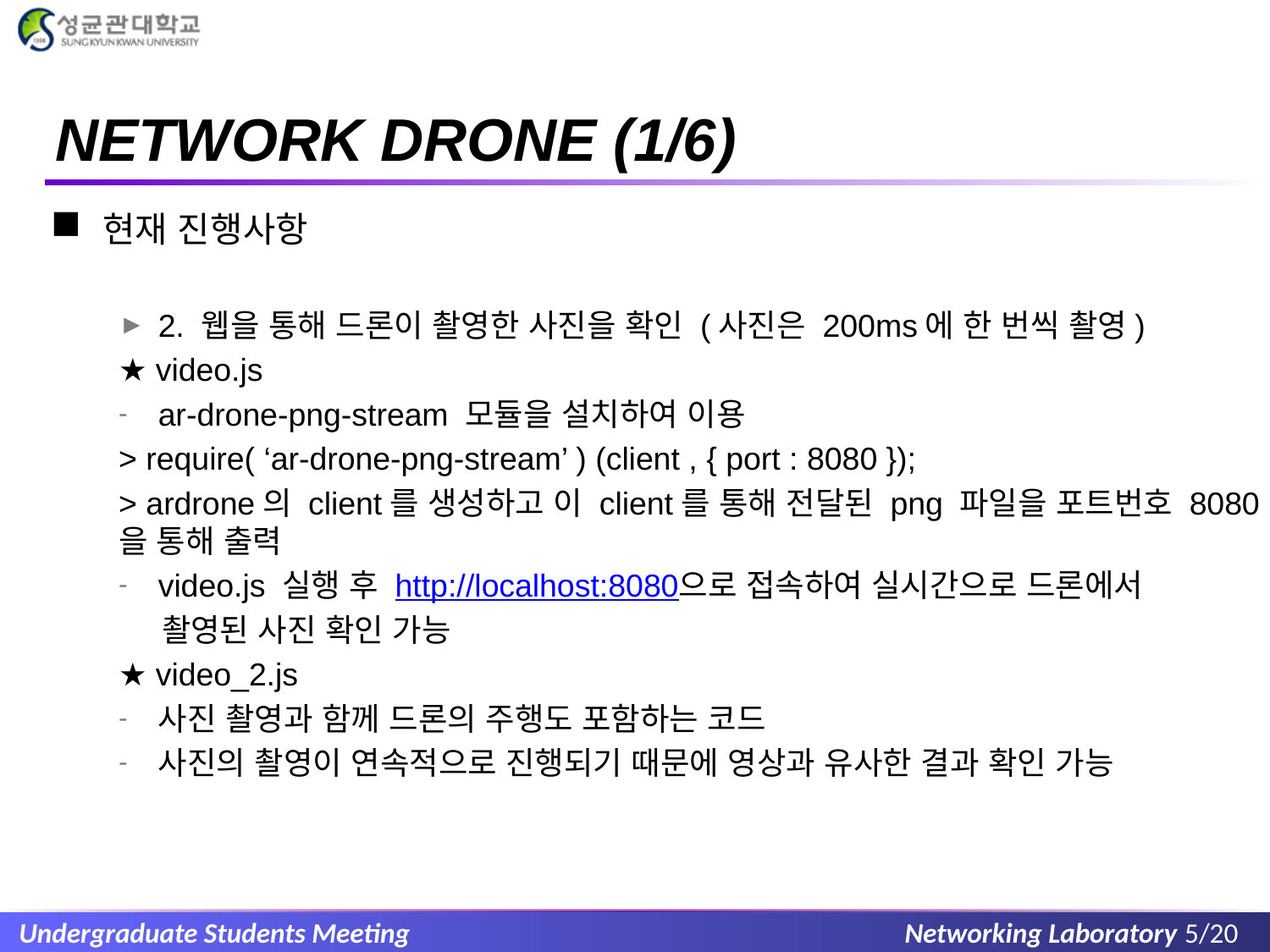

# NETWORK DRONE (1/6)
현재 진행사항

2. 웹을 통해 드론이 촬영한 사진을 확인 (사진은 200ms에 한 번씩 촬영)
★ video.js
ar-drone-png-stream 모듈을 설치하여 이용
> require( ‘ar-drone-png-stream’ ) (client , { port : 8080 });
> ardrone의 client를 생성하고 이 client를 통해 전달된 png 파일을 포트번호 8080을 통해 출력
video.js 실행 후 http://localhost:8080으로 접속하여 실시간으로 드론에서
    촬영된 사진 확인 가능
★ video_2.js
사진 촬영과 함께 드론의 주행도 포함하는 코드
사진의 촬영이 연속적으로 진행되기 때문에 영상과 유사한 결과 확인 가능